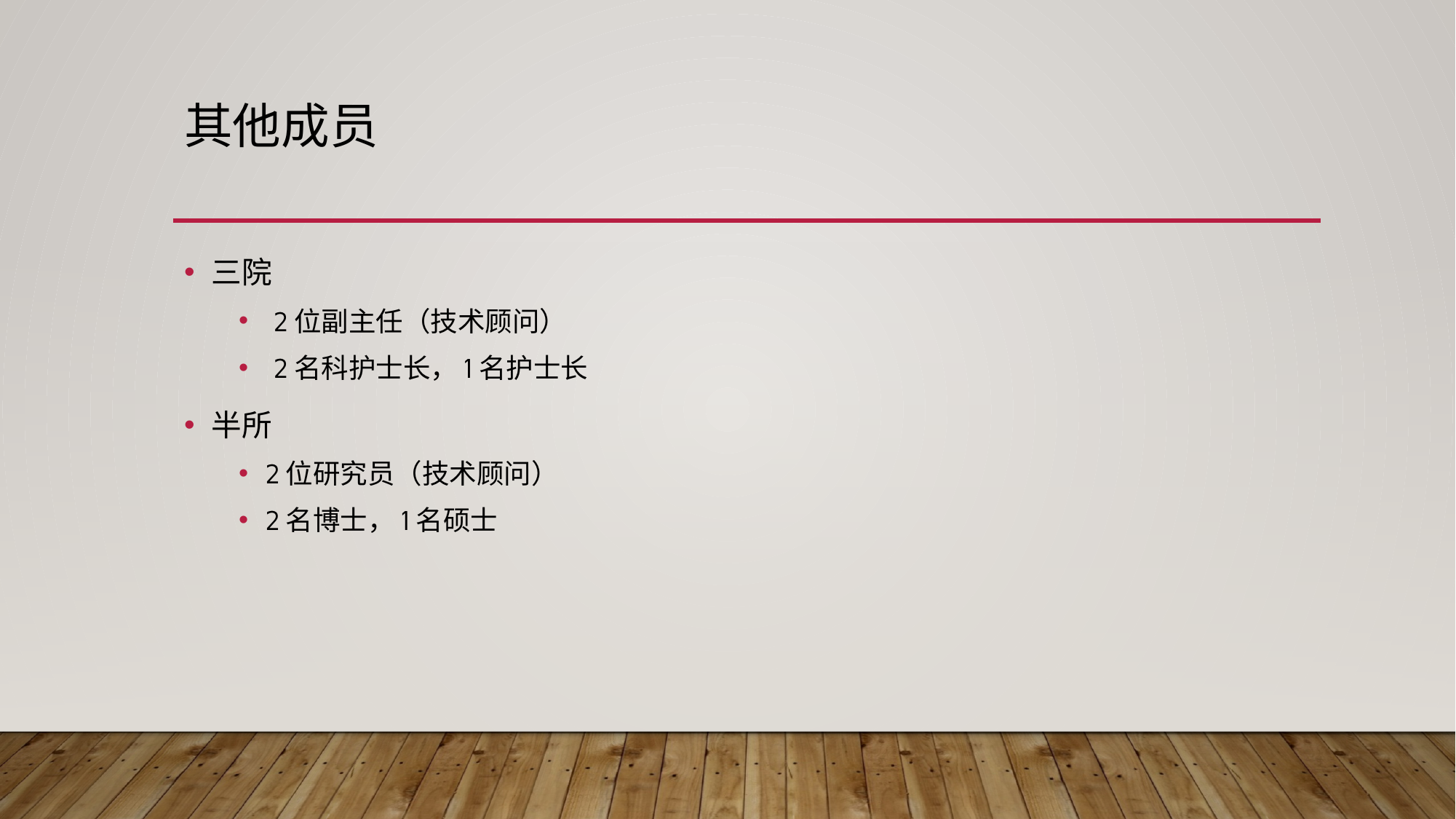

# 其他成员
三院
 2位副主任（技术顾问）
 2名科护士长，1名护士长
半所
2位研究员（技术顾问）
2名博士，1名硕士